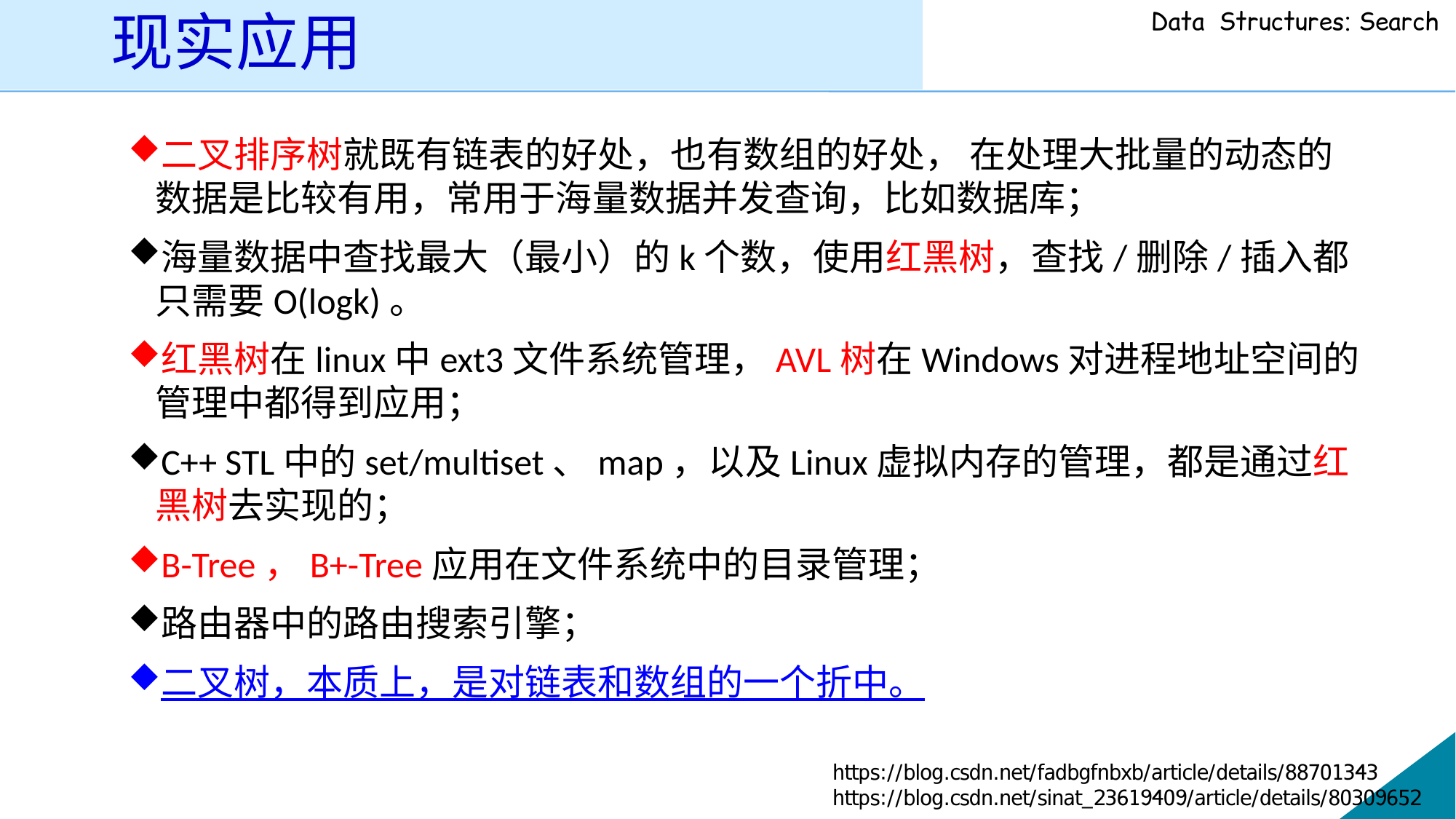

# 现实应用
二叉排序树就既有链表的好处，也有数组的好处， 在处理大批量的动态的数据是比较有用，常用于海量数据并发查询，比如数据库；
海量数据中查找最大（最小）的k个数，使用红黑树，查找/删除/插入都只需要O(logk)。
红黑树在linux中ext3文件系统管理，AVL树在Windows对进程地址空间的管理中都得到应用；
C++ STL中的set/multiset、map，以及Linux虚拟内存的管理，都是通过红黑树去实现的；
B-Tree，B+-Tree应用在文件系统中的目录管理；
路由器中的路由搜索引擎；
二叉树，本质上，是对链表和数组的一个折中。

https://blog.csdn.net/fadbgfnbxb/article/details/88701343
https://blog.csdn.net/sinat_23619409/article/details/80309652